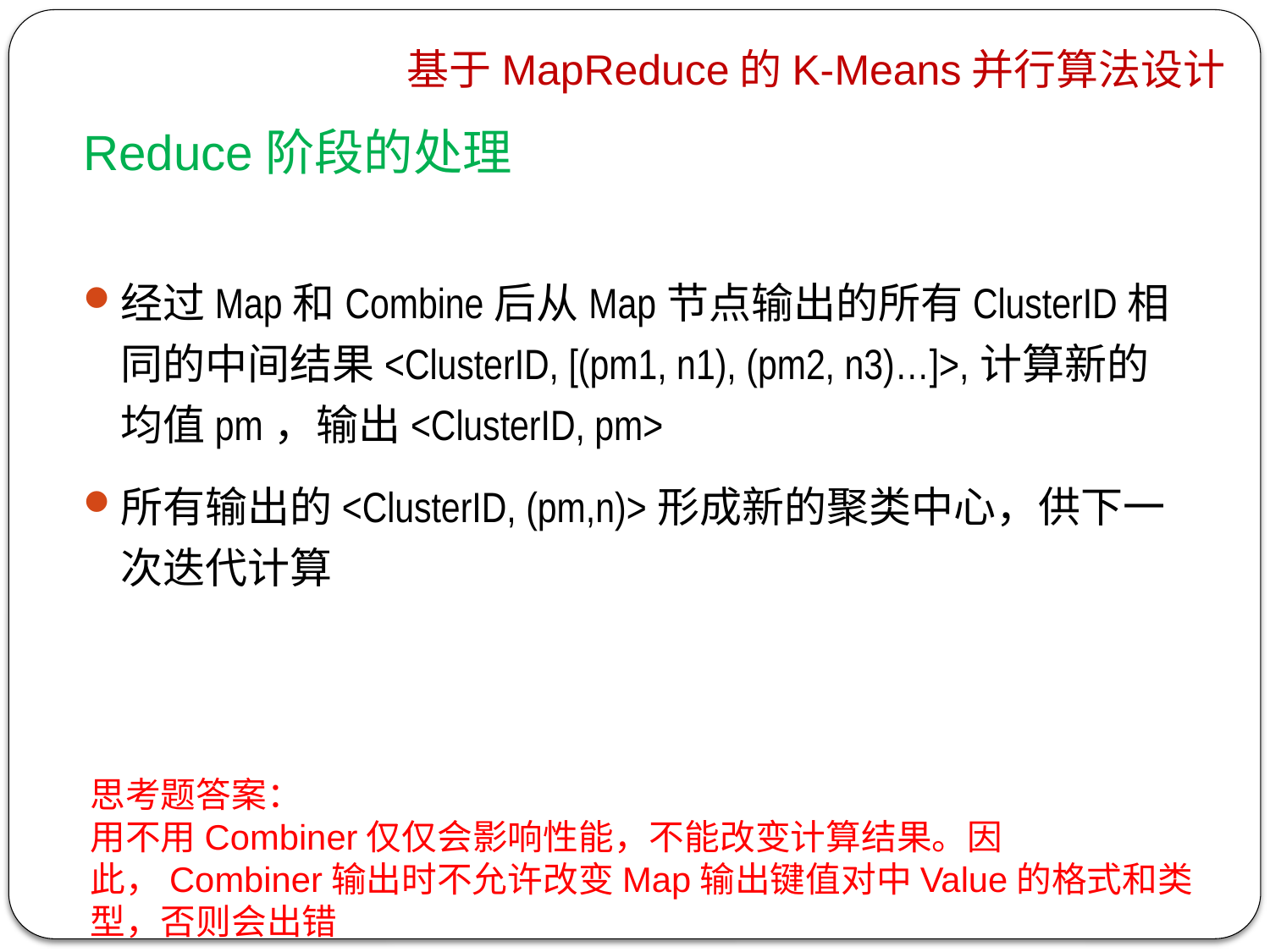

基于MapReduce的K-Means并行算法设计
Reduce阶段的处理

经过Map和Combine后从Map节点输出的所有ClusterID相同的中间结果<ClusterID, [(pm1, n1), (pm2, n3)…]>,计算新的均值pm，输出<ClusterID, pm>
所有输出的<ClusterID, (pm,n)>形成新的聚类中心，供下一次迭代计算
思考题答案：
用不用Combiner仅仅会影响性能，不能改变计算结果。因此，Combiner输出时不允许改变Map输出键值对中Value的格式和类型，否则会出错